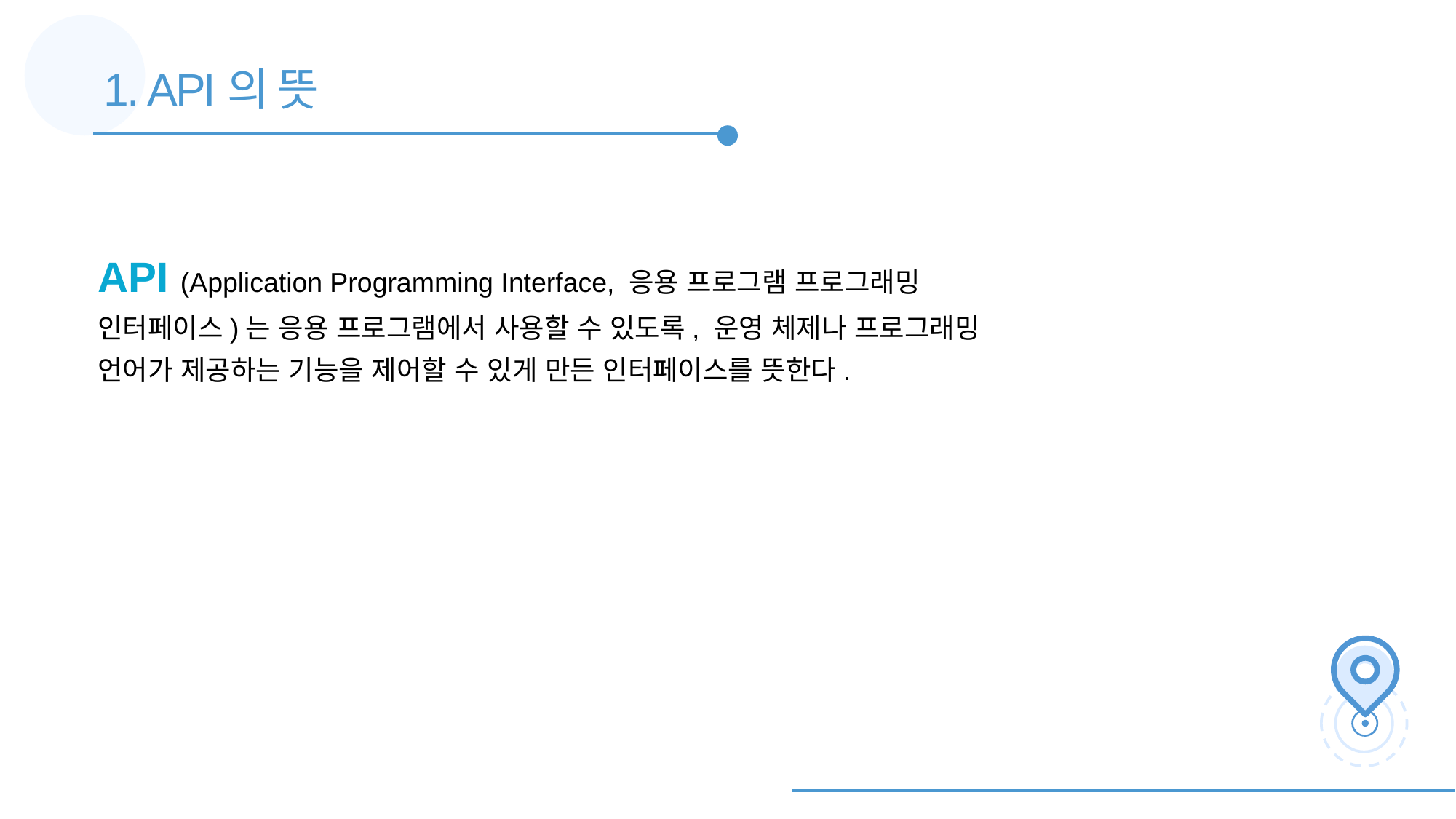

1. API의 뜻

API (Application Programming Interface, 응용 프로그램 프로그래밍 인터페이스)는 응용 프로그램에서 사용할 수 있도록, 운영 체제나 프로그래밍 언어가 제공하는 기능을 제어할 수 있게 만든 인터페이스를 뜻한다.